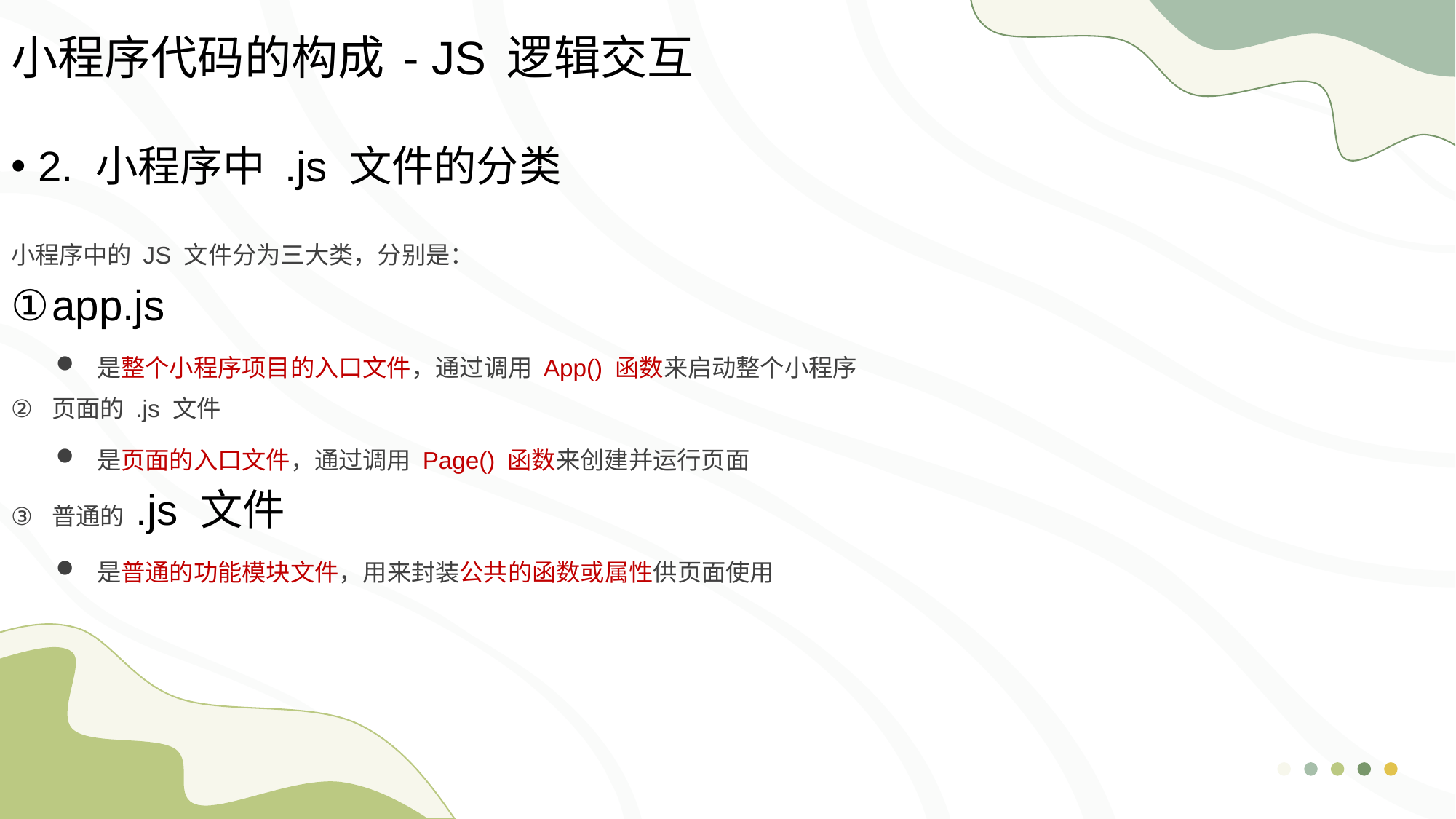

小程序代码的构成 - JS 逻辑交互
2. 小程序中 .js 文件的分类
小程序中的 JS 文件分为三大类，分别是：
app.js
是整个小程序项目的入口文件，通过调用 App() 函数来启动整个小程序
页面的 .js 文件
是页面的入口文件，通过调用 Page() 函数来创建并运行页面
普通的 .js 文件
是普通的功能模块文件，用来封装公共的函数或属性供页面使用